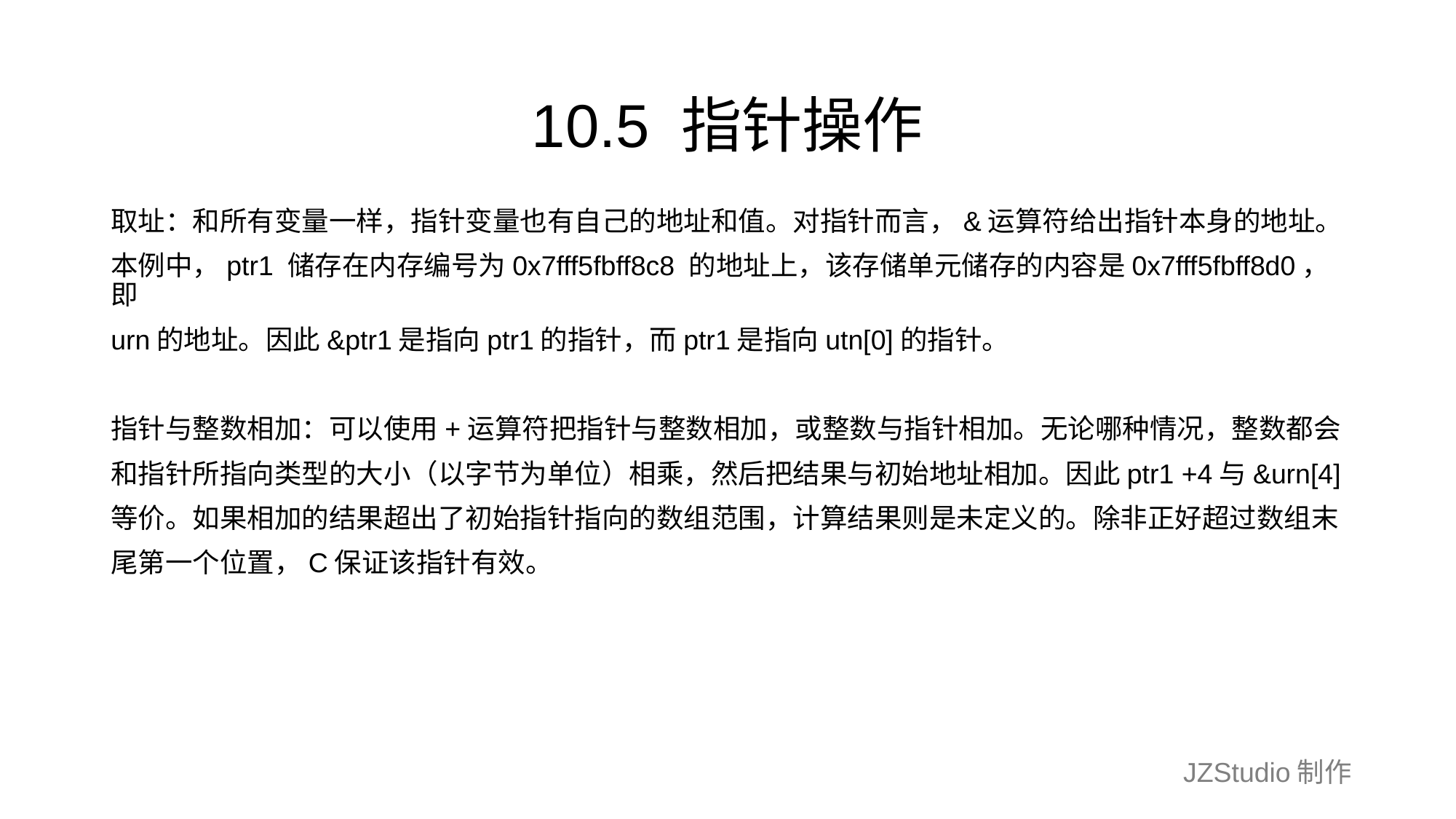

# 10.5 指针操作
取址：和所有变量一样，指针变量也有自己的地址和值。对指针而言，&运算符给出指针本身的地址。
本例中，ptr1 储存在内存编号为0x7fff5fbff8c8 的地址上，该存储单元储存的内容是0x7fff5fbff8d0，即
urn的地址。因此&ptr1是指向ptr1的指针，而ptr1是指向utn[0]的指针。

指针与整数相加：可以使用+运算符把指针与整数相加，或整数与指针相加。无论哪种情况，整数都会
和指针所指向类型的大小（以字节为单位）相乘，然后把结果与初始地址相加。因此ptr1 +4与&urn[4]
等价。如果相加的结果超出了初始指针指向的数组范围，计算结果则是未定义的。除非正好超过数组末
尾第一个位置，C保证该指针有效。